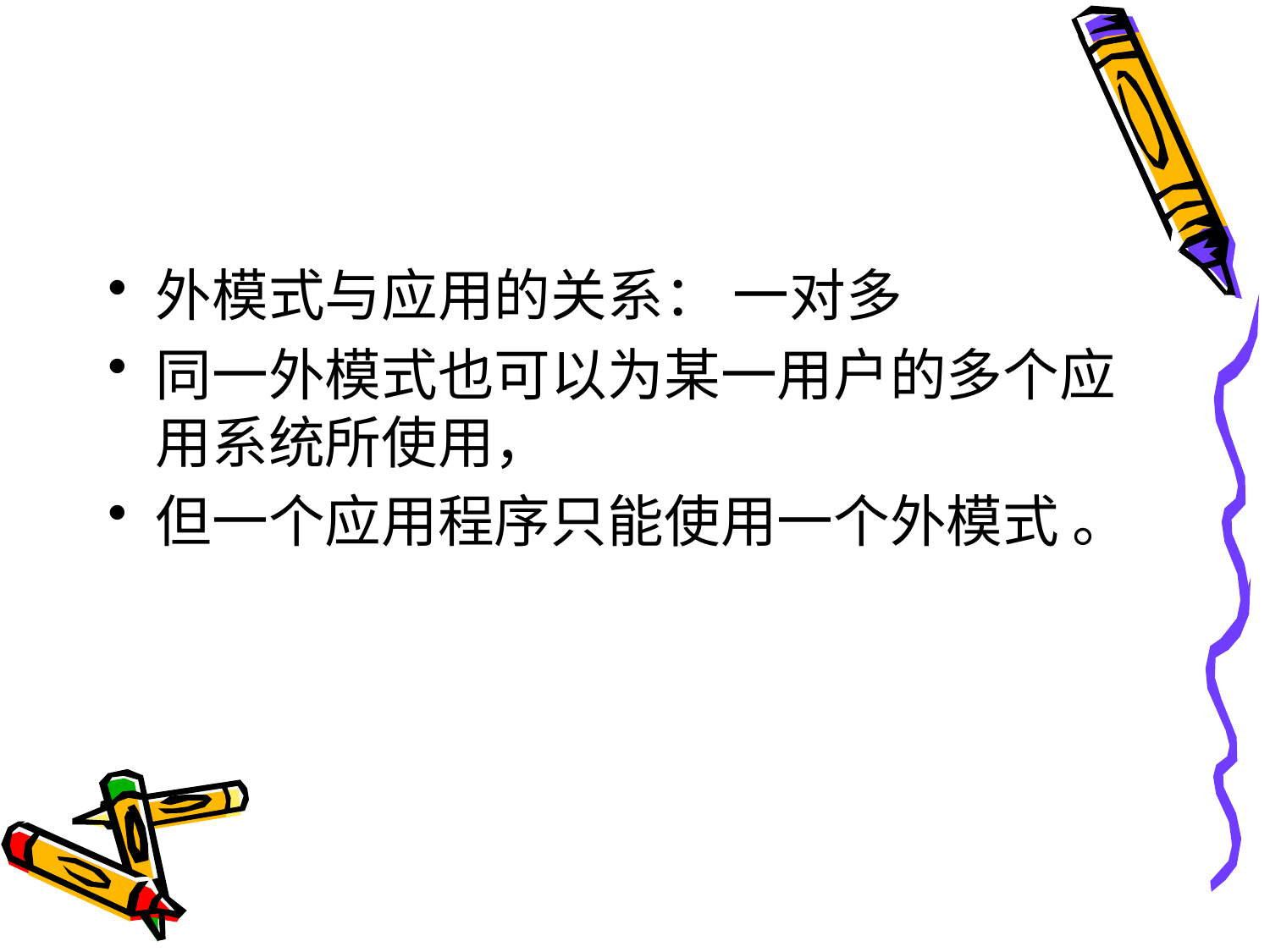

#
外模式与应用的关系： 一对多
同一外模式也可以为某一用户的多个应用系统所使用，
但一个应用程序只能使用一个外模式 。